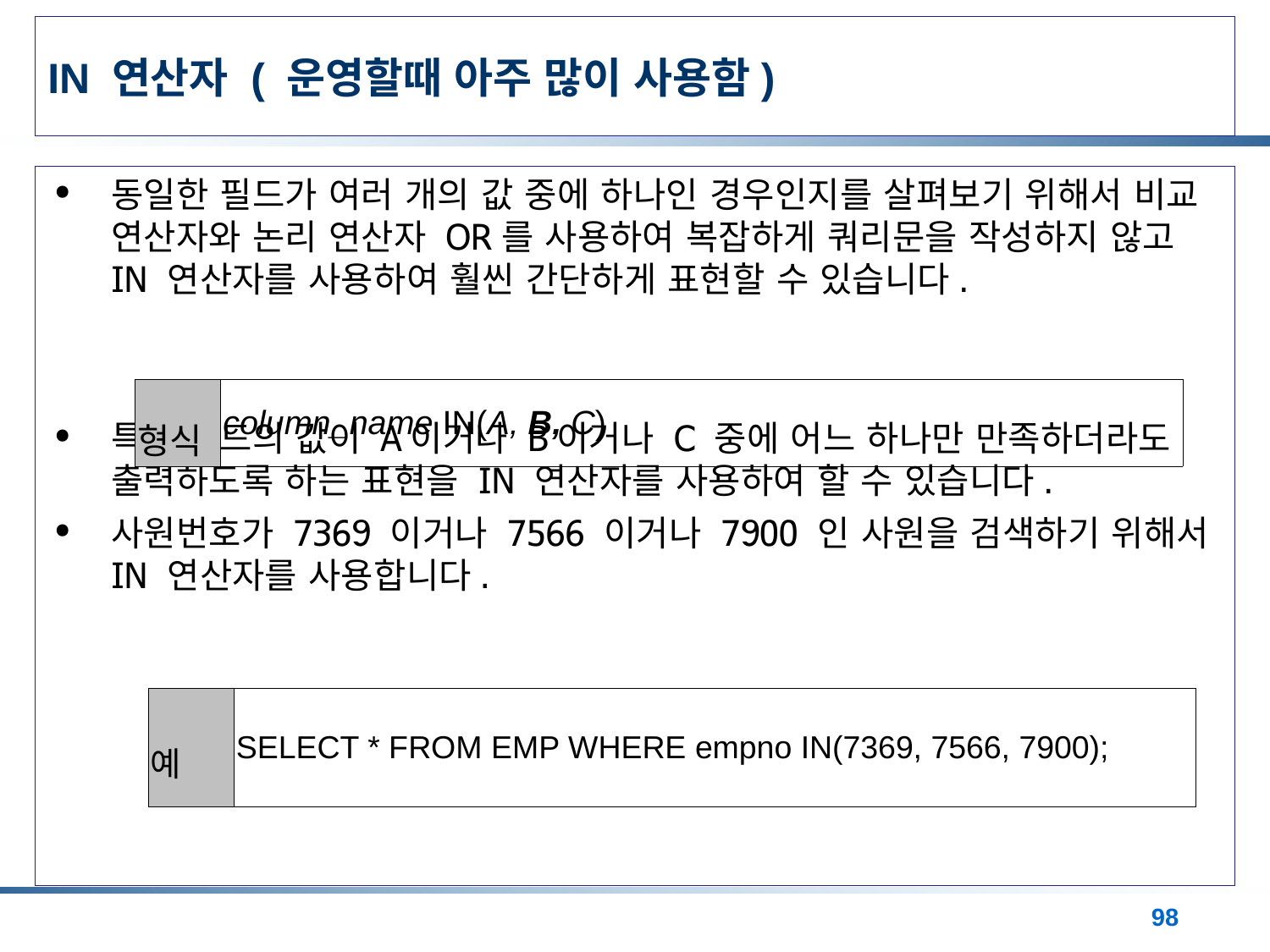

# IN 연산자 ( 운영할때 아주 많이 사용함)
동일한 필드가 여러 개의 값 중에 하나인 경우인지를 살펴보기 위해서 비교 연산자와 논리 연산자 OR를 사용하여 복잡하게 쿼리문을 작성하지 않고 IN 연산자를 사용하여 훨씬 간단하게 표현할 수 있습니다.

특정 필드의 값이 A이거나 B이거나 C 중에 어느 하나만 만족하더라도 출력하도록 하는 표현을 IN 연산자를 사용하여 할 수 있습니다.
사원번호가 7369 이거나 7566 이거나 7900 인 사원을 검색하기 위해서 IN 연산자를 사용합니다.

| 형식 | column\_name IN(A, B, C) |
| --- | --- |
| 예 | SELECT \* FROM EMP WHERE empno IN(7369, 7566, 7900); |
| --- | --- |